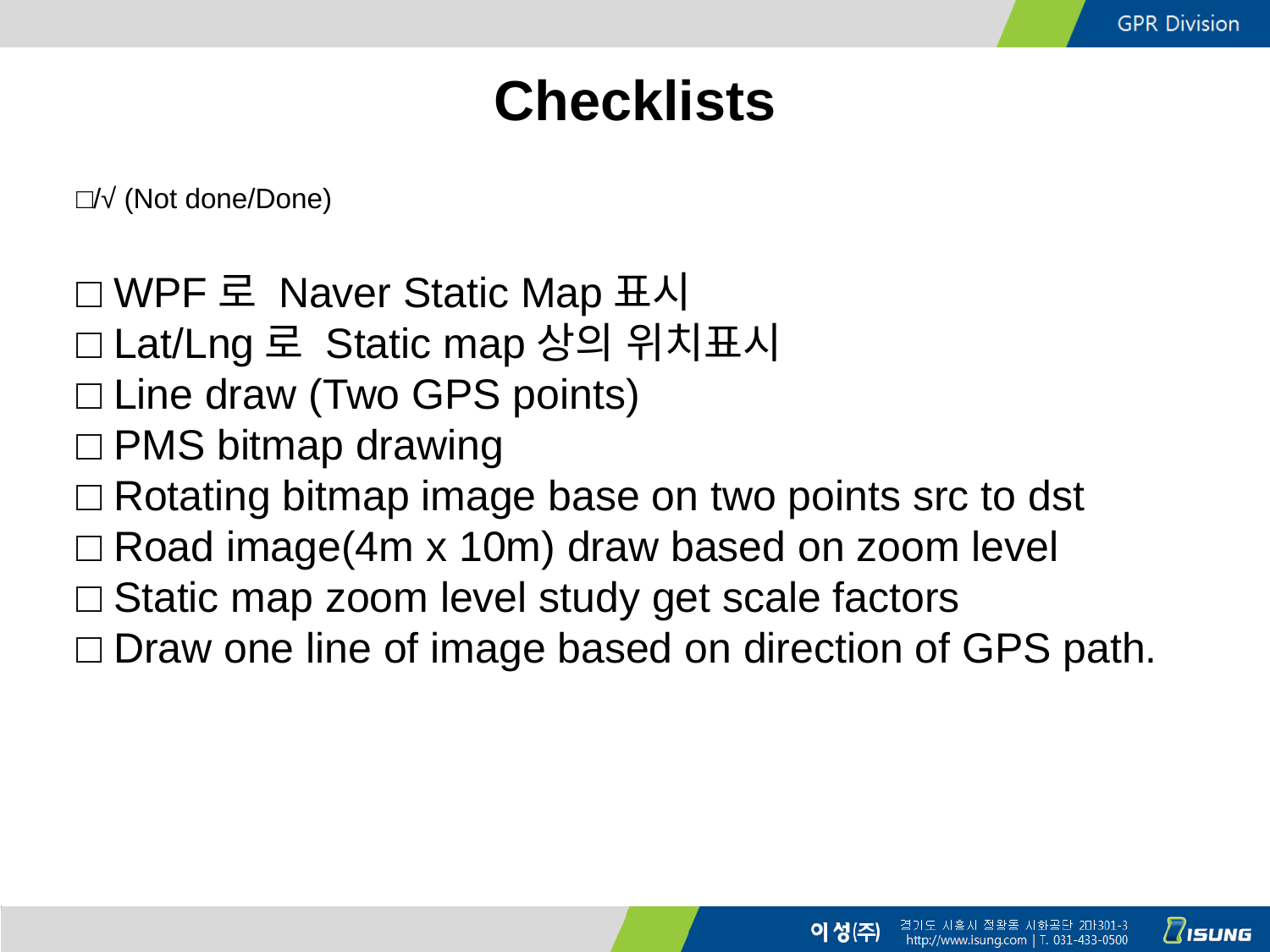

# Checklists
□/√ (Not done/Done)

□ WPF로 Naver Static Map표시
□ Lat/Lng로 Static map상의 위치표시
□ Line draw (Two GPS points)
□ PMS bitmap drawing
□ Rotating bitmap image base on two points src to dst
□ Road image(4m x 10m) draw based on zoom level
□ Static map zoom level study get scale factors
□ Draw one line of image based on direction of GPS path.